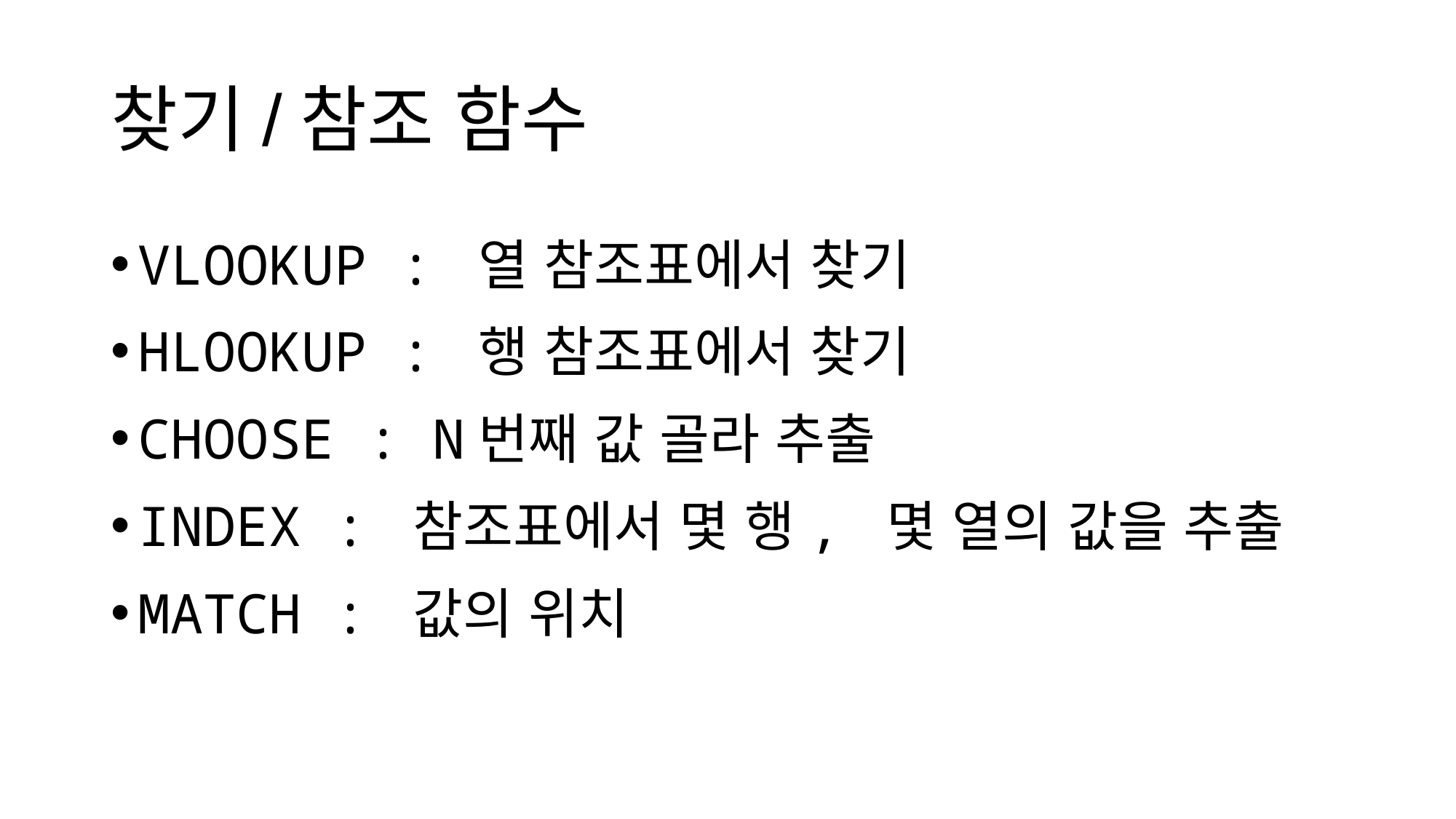

# 찾기/참조 함수
VLOOKUP : 열 참조표에서 찾기
HLOOKUP : 행 참조표에서 찾기
CHOOSE : N번째 값 골라 추출
INDEX : 참조표에서 몇 행, 몇 열의 값을 추출
MATCH : 값의 위치